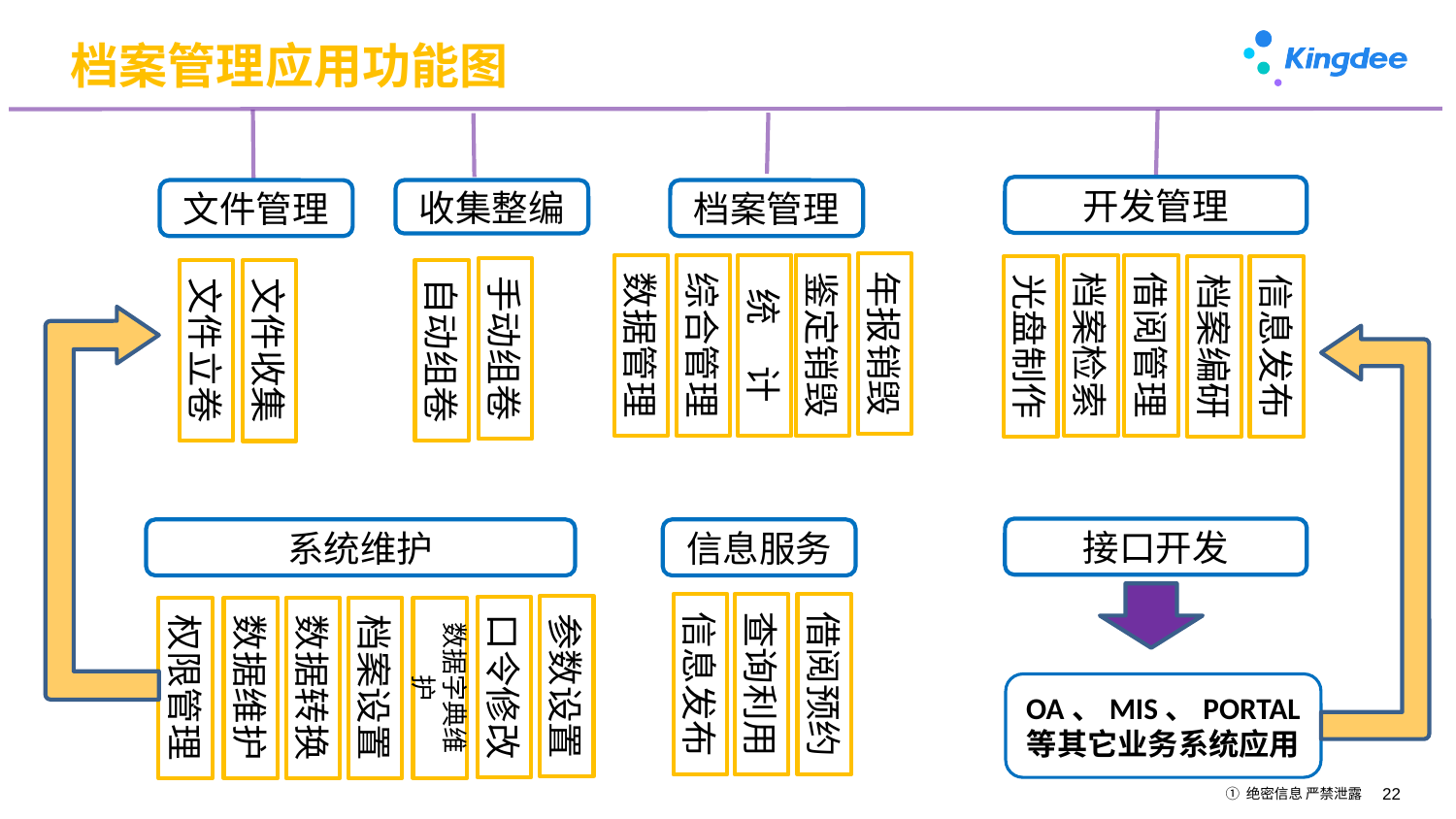

# 档案管理应用功能图
开发管理
文件管理
档案管理
收集整编
年报销毁
数据管理
综合管理
统     计
鉴定销毁
档案检索
借阅管理
光盘制作
档案编研
信息发布
手动组卷
文件立卷
自动组卷
文件收集

接口开发
系统维护
信息服务

信息发布
查询利用
借阅预约
参数设置
口令修改
权限管理
数据维护
数据转换
档案设置
数据字典维护
OA、MIS、PORTAL
等其它业务系统应用